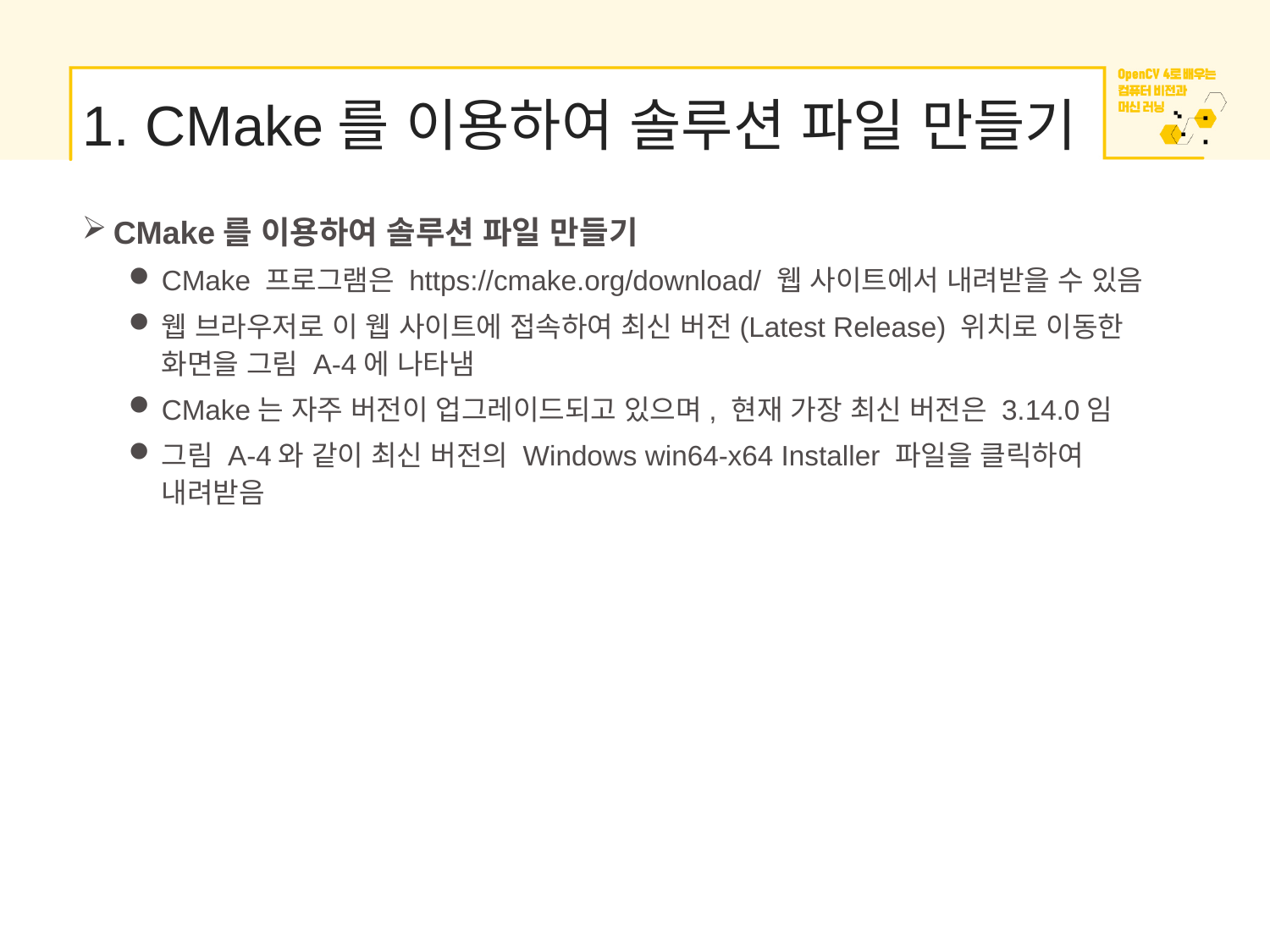

# 1. CMake를 이용하여 솔루션 파일 만들기
CMake를 이용하여 솔루션 파일 만들기
CMake 프로그램은 https://cmake.org/download/ 웹 사이트에서 내려받을 수 있음
웹 브라우저로 이 웹 사이트에 접속하여 최신 버전(Latest Release) 위치로 이동한 화면을 그림 A-4에 나타냄
CMake는 자주 버전이 업그레이드되고 있으며, 현재 가장 최신 버전은 3.14.0임
그림 A-4와 같이 최신 버전의 Windows win64-x64 Installer 파일을 클릭하여 내려받음